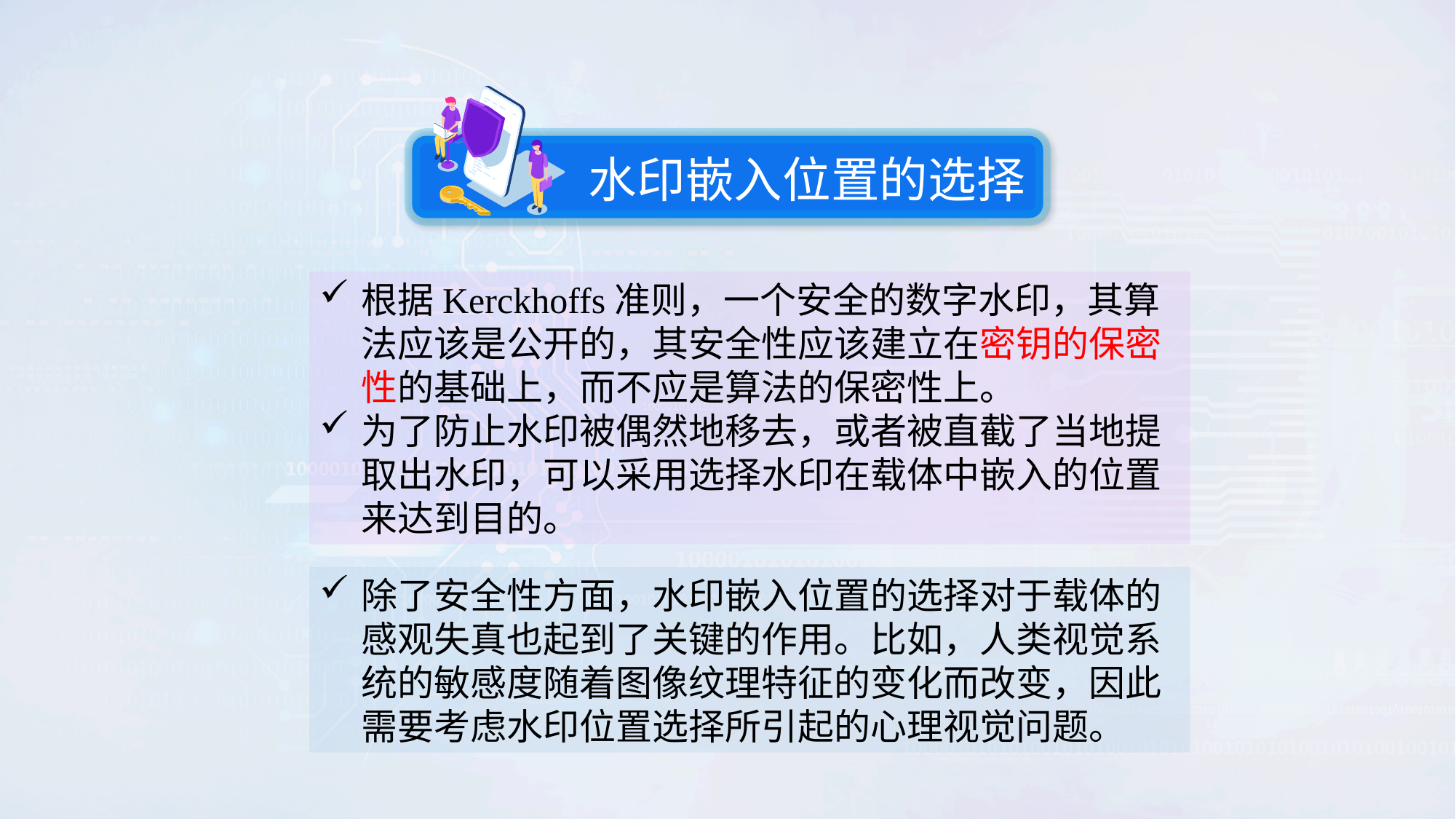

水印嵌入位置的选择

根据Kerckhoffs准则，一个安全的数字水印，其算法应该是公开的，其安全性应该建立在密钥的保密性的基础上，而不应是算法的保密性上。
为了防止水印被偶然地移去，或者被直截了当地提取出水印，可以采用选择水印在载体中嵌入的位置来达到目的。
除了安全性方面，水印嵌入位置的选择对于载体的感观失真也起到了关键的作用。比如，人类视觉系统的敏感度随着图像纹理特征的变化而改变，因此需要考虑水印位置选择所引起的心理视觉问题。